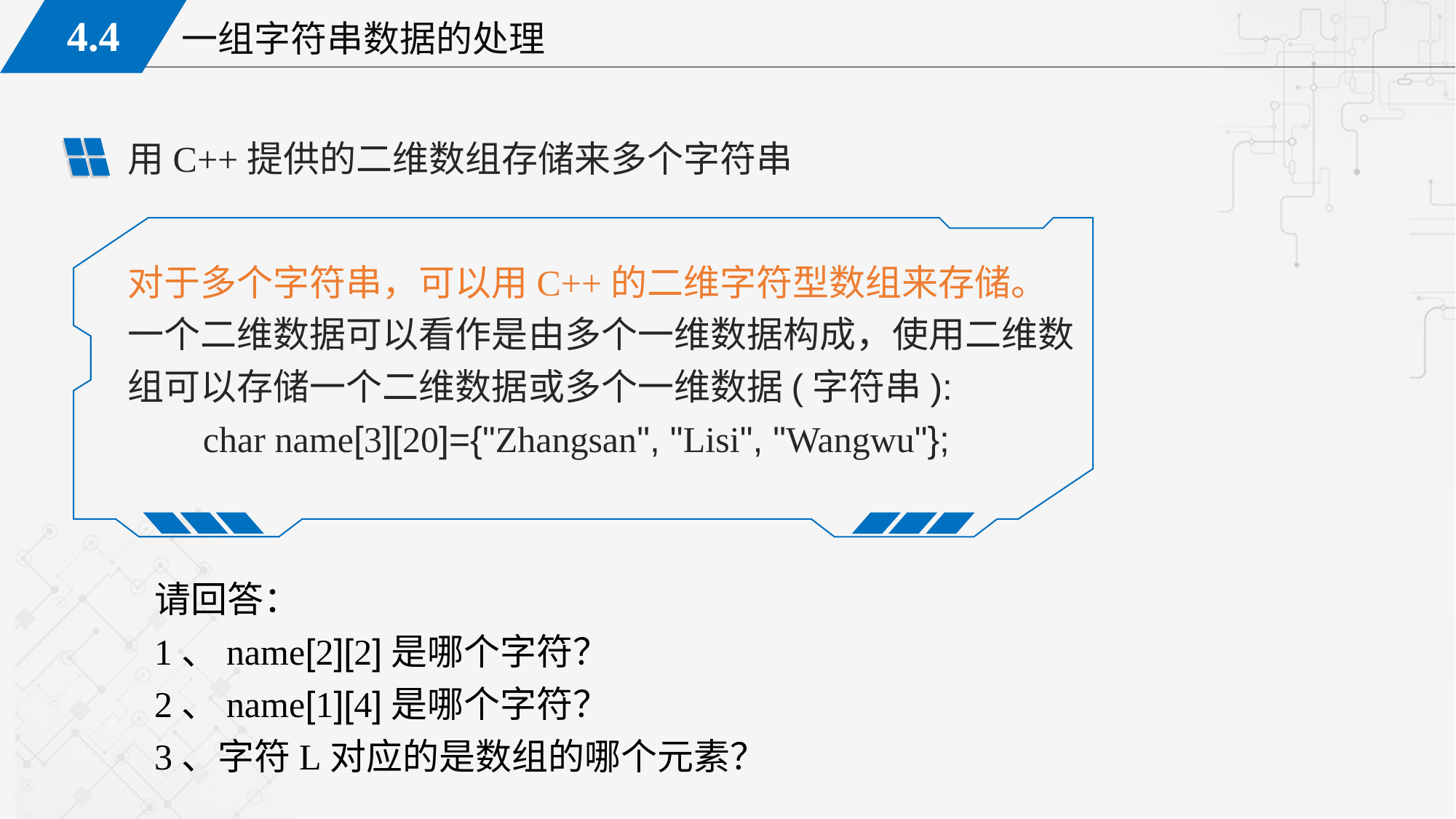

用C++提供的二维数组存储来多个字符串

对于多个字符串，可以用C++的二维字符型数组来存储。
一个二维数据可以看作是由多个一维数据构成，使用二维数组可以存储一个二维数据或多个一维数据(字符串):
char name[3][20]={"Zhangsan", "Lisi", "Wangwu"};
请回答：
1、name[2][2]是哪个字符？
2、name[1][4]是哪个字符？
3、字符L对应的是数组的哪个元素？